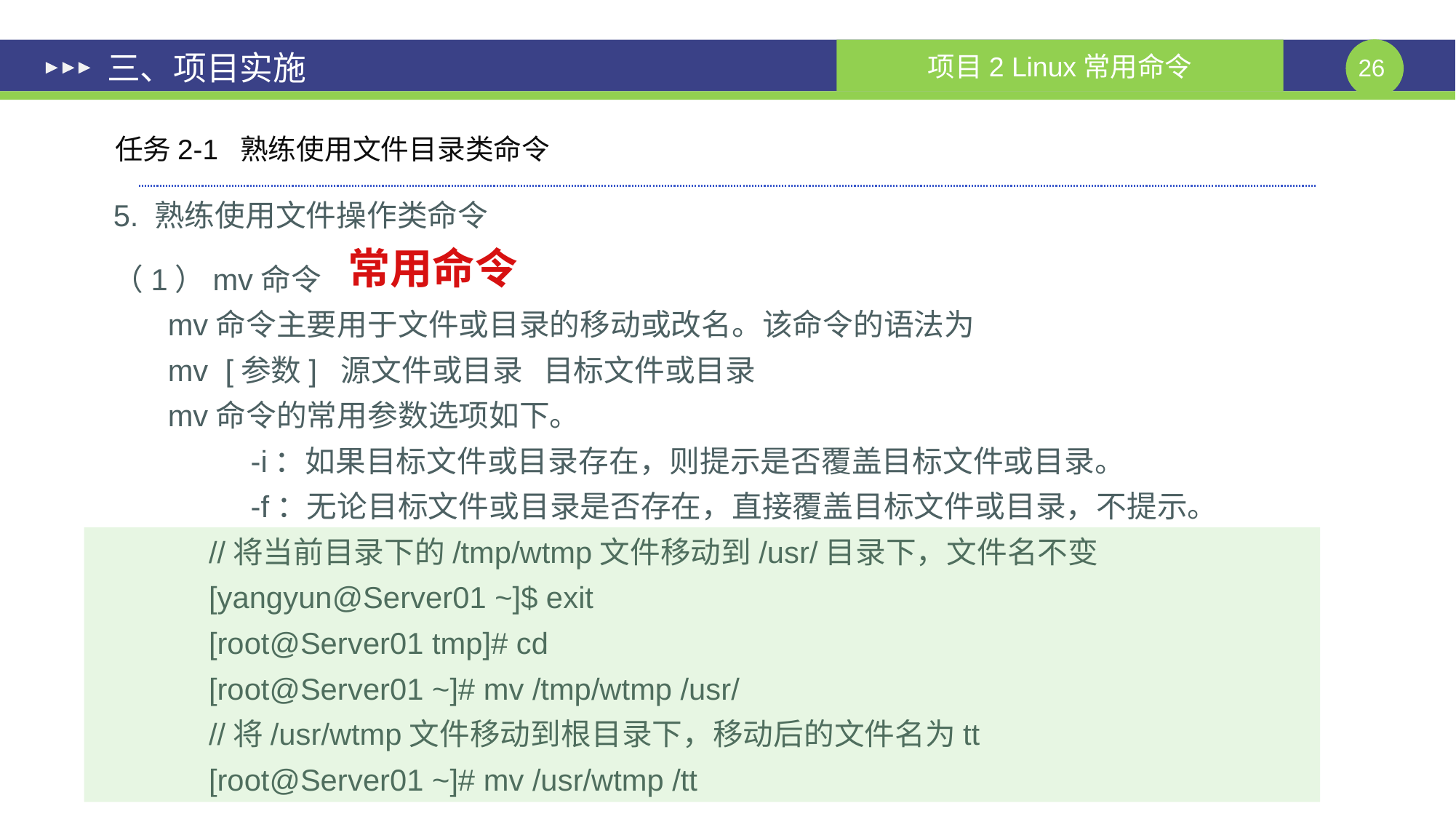

# 三、项目实施
任务2-1  熟练使用文件目录类命令
5. 熟练使用文件操作类命令
（1）mv命令
mv命令主要用于文件或目录的移动或改名。该命令的语法为
mv  [参数]  源文件或目录   目标文件或目录
mv命令的常用参数选项如下。
     -i：如果目标文件或目录存在，则提示是否覆盖目标文件或目录。
     -f：无论目标文件或目录是否存在，直接覆盖目标文件或目录，不提示。
//将当前目录下的/tmp/wtmp文件移动到/usr/目录下，文件名不变
[yangyun@Server01 ~]$ exit
[root@Server01 tmp]# cd
[root@Server01 ~]# mv /tmp/wtmp /usr/
//将/usr/wtmp文件移动到根目录下，移动后的文件名为tt
[root@Server01 ~]# mv /usr/wtmp /tt

常用命令